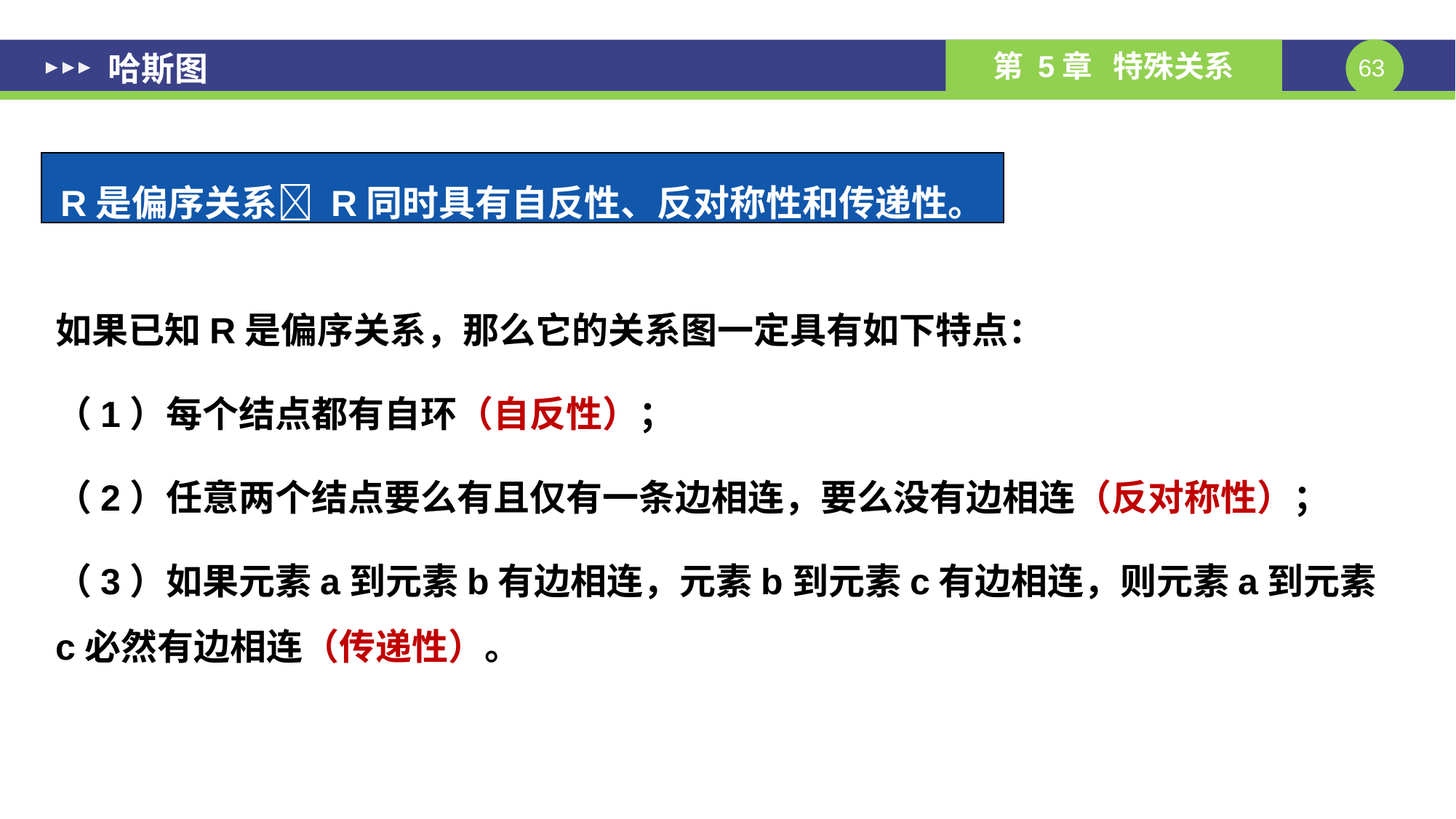

# 哈斯图
R是偏序关系⇔ R同时具有自反性、反对称性和传递性。
如果已知R是偏序关系，那么它的关系图一定具有如下特点：
（1）每个结点都有自环（自反性）；
（2）任意两个结点要么有且仅有一条边相连，要么没有边相连（反对称性）；
（3）如果元素a到元素b有边相连，元素b到元素c有边相连，则元素a到元素c必然有边相连（传递性）。